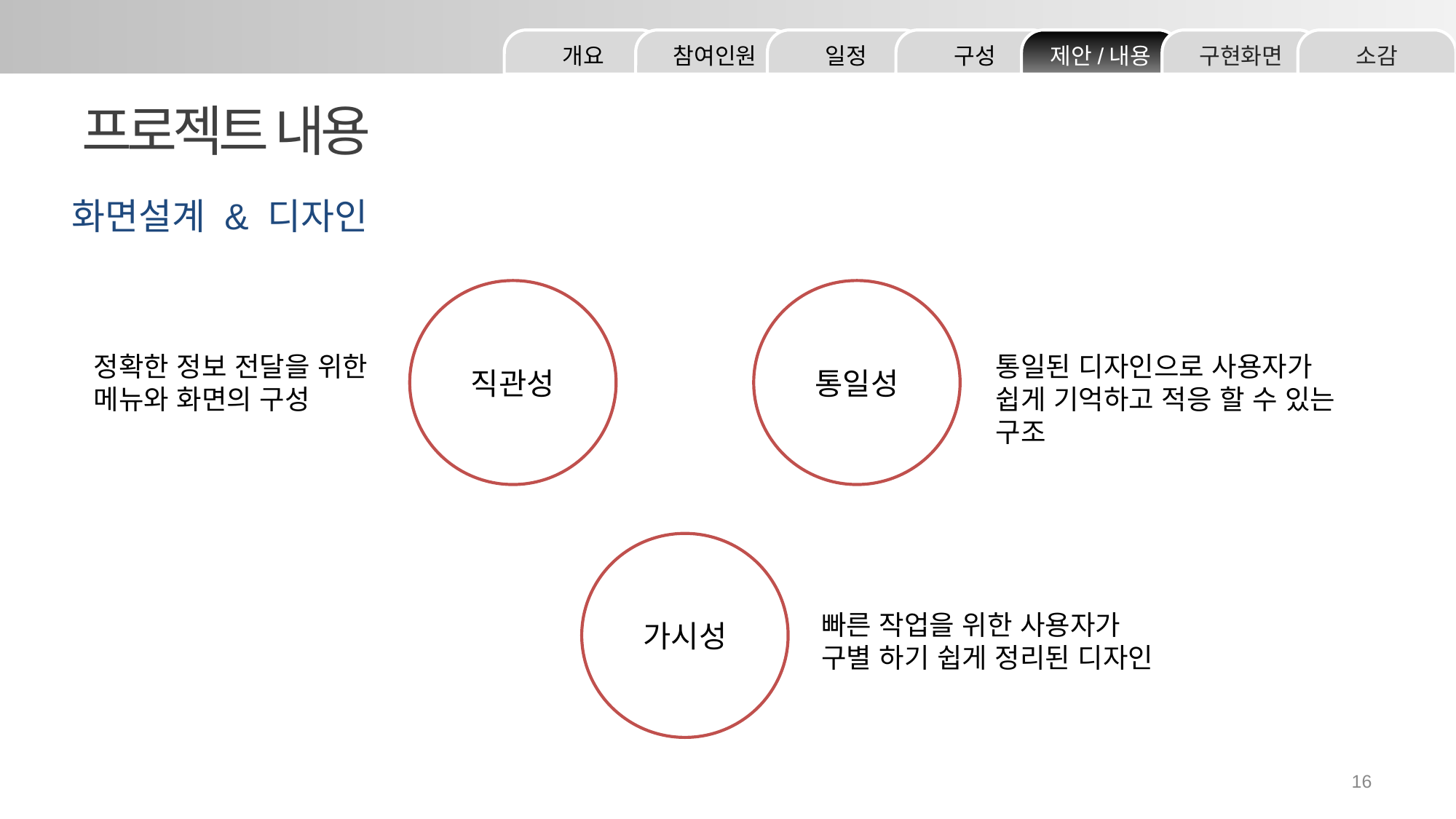

소감
구현화면
제안/내용
구성
일정
참여인원
개요

프로젝트 내용
화면설계 & 디자인
직관성
통일성
정확한 정보 전달을 위한
메뉴와 화면의 구성
통일된 디자인으로 사용자가
쉽게 기억하고 적응 할 수 있는 구조
가시성
빠른 작업을 위한 사용자가
구별 하기 쉽게 정리된 디자인
16